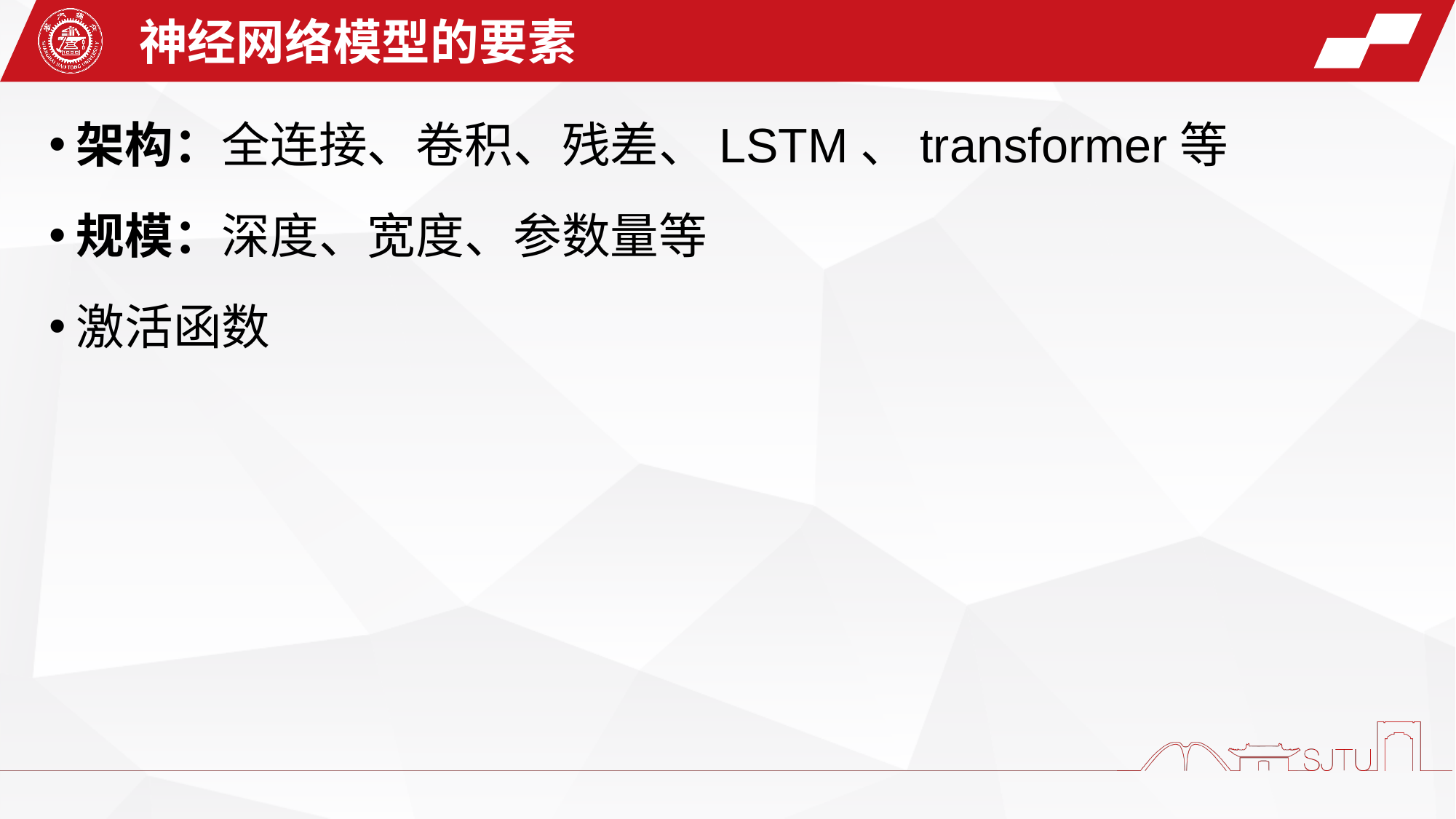

神经网络模型的要素
架构：全连接、卷积、残差、LSTM、transformer等
规模：深度、宽度、参数量等
激活函数